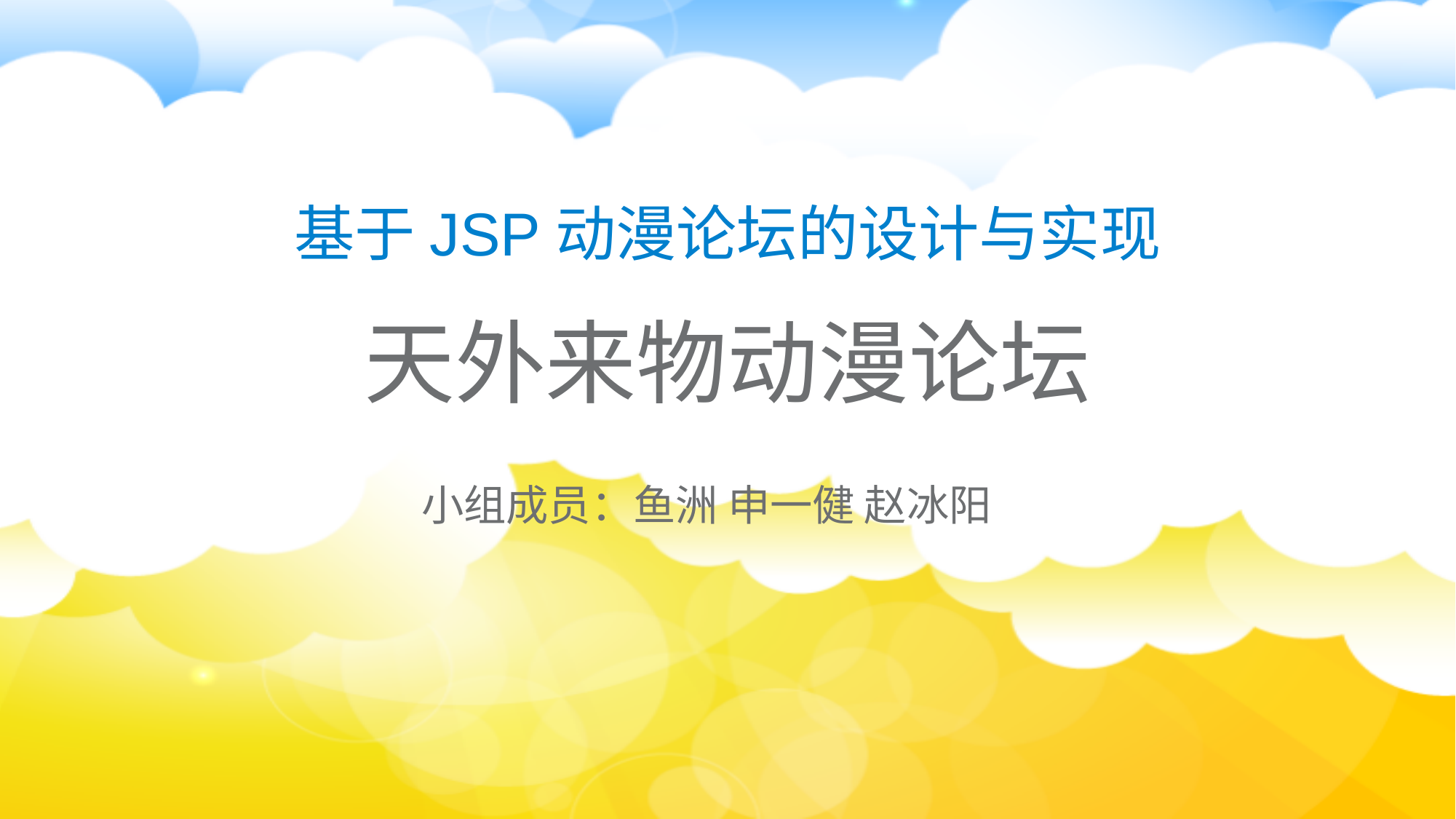

# 基于JSP动漫论坛的设计与实现
天外来物动漫论坛
小组成员：鱼洲 申一健 赵冰阳